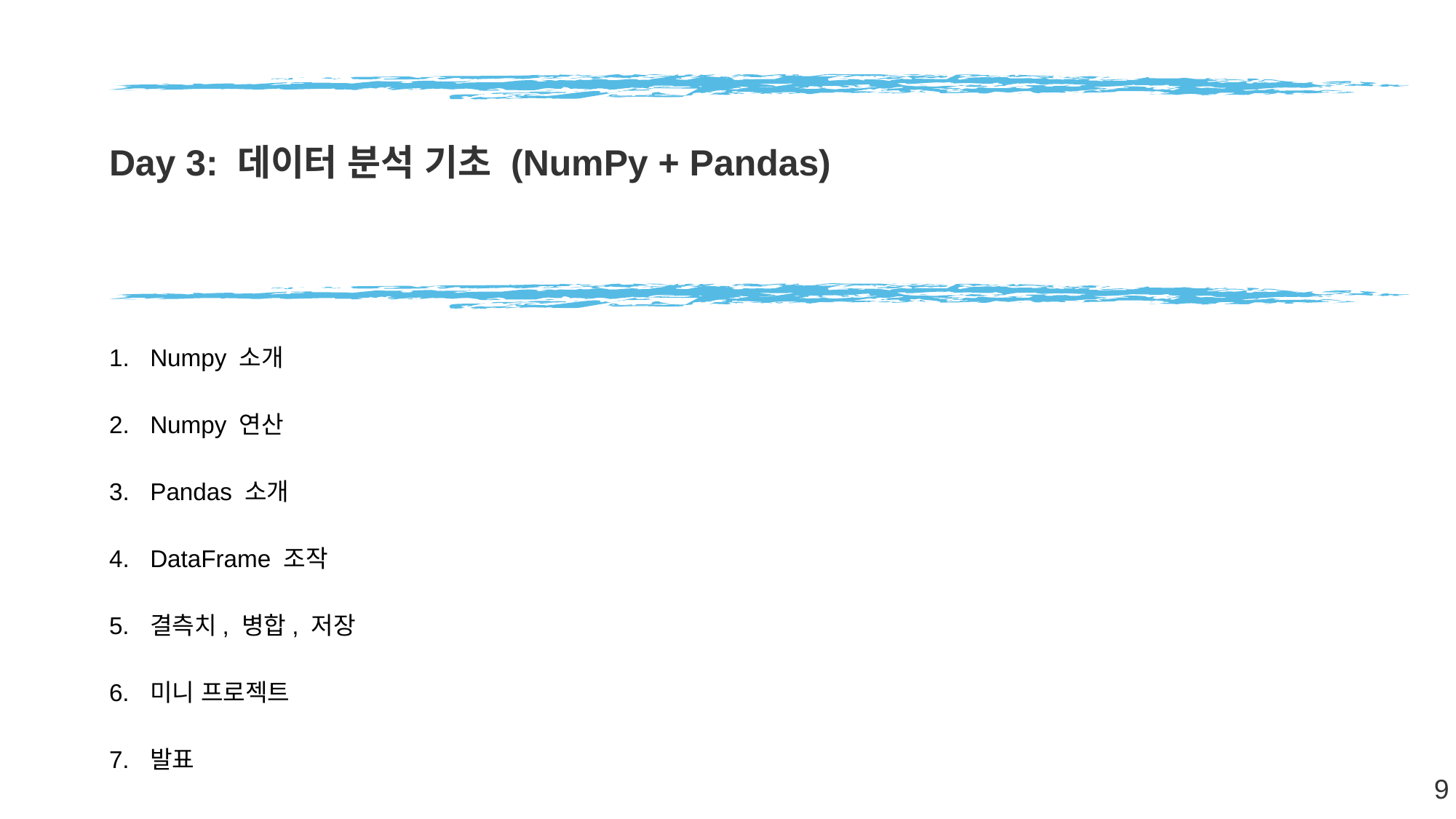

# Day 3: 데이터 분석 기초 (NumPy + Pandas)

Numpy 소개
Numpy 연산
Pandas 소개
DataFrame 조작
결측치, 병합, 저장
미니 프로젝트
발표
9